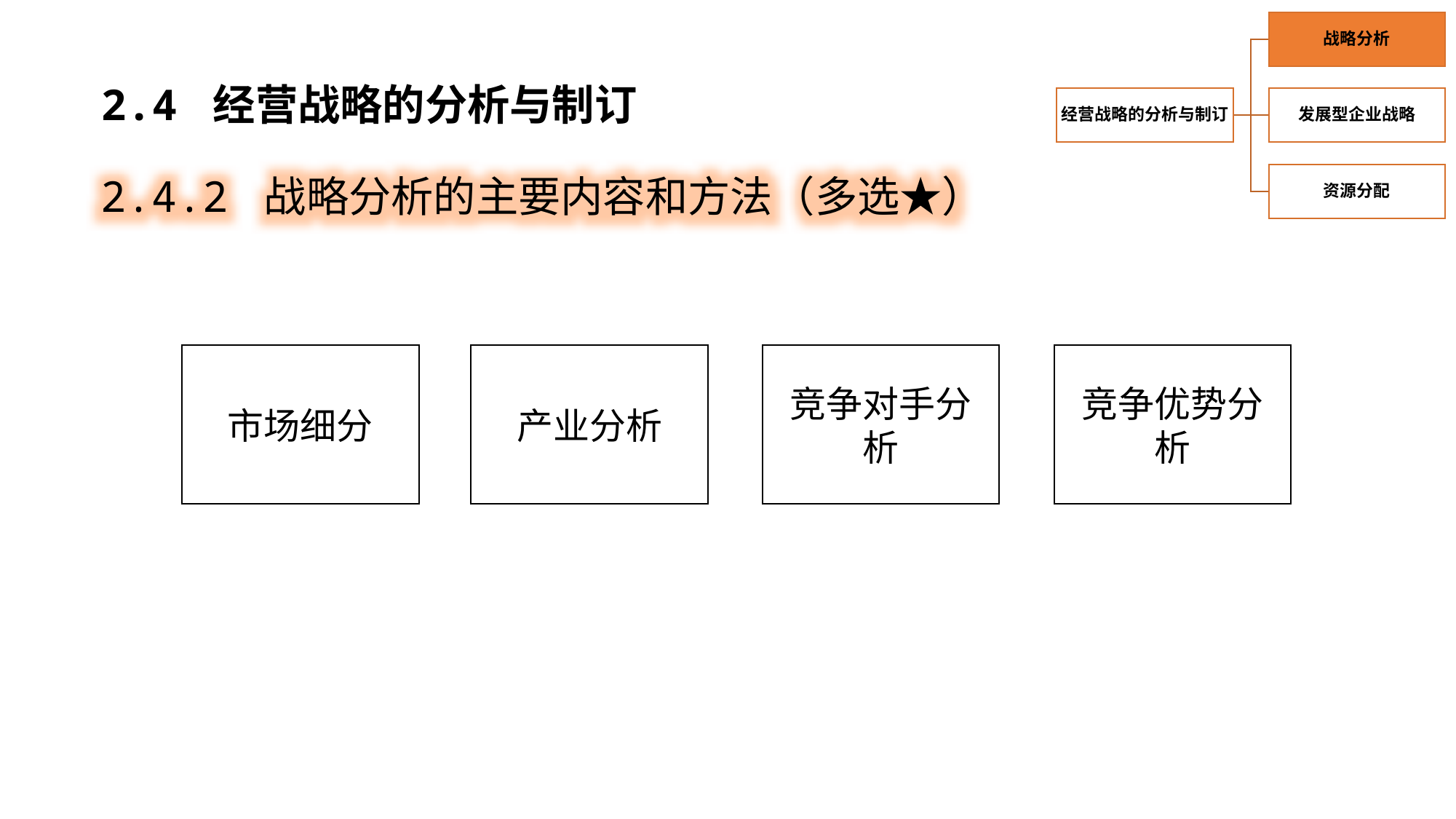

经营战略的分析与制订
战略分析
发展型企业战略
资源分配
2.4 经营战略的分析与制订
2.4.2 战略分析的主要内容和方法（多选★）
市场细分
竞争优势分析
产业分析
竞争对手分析